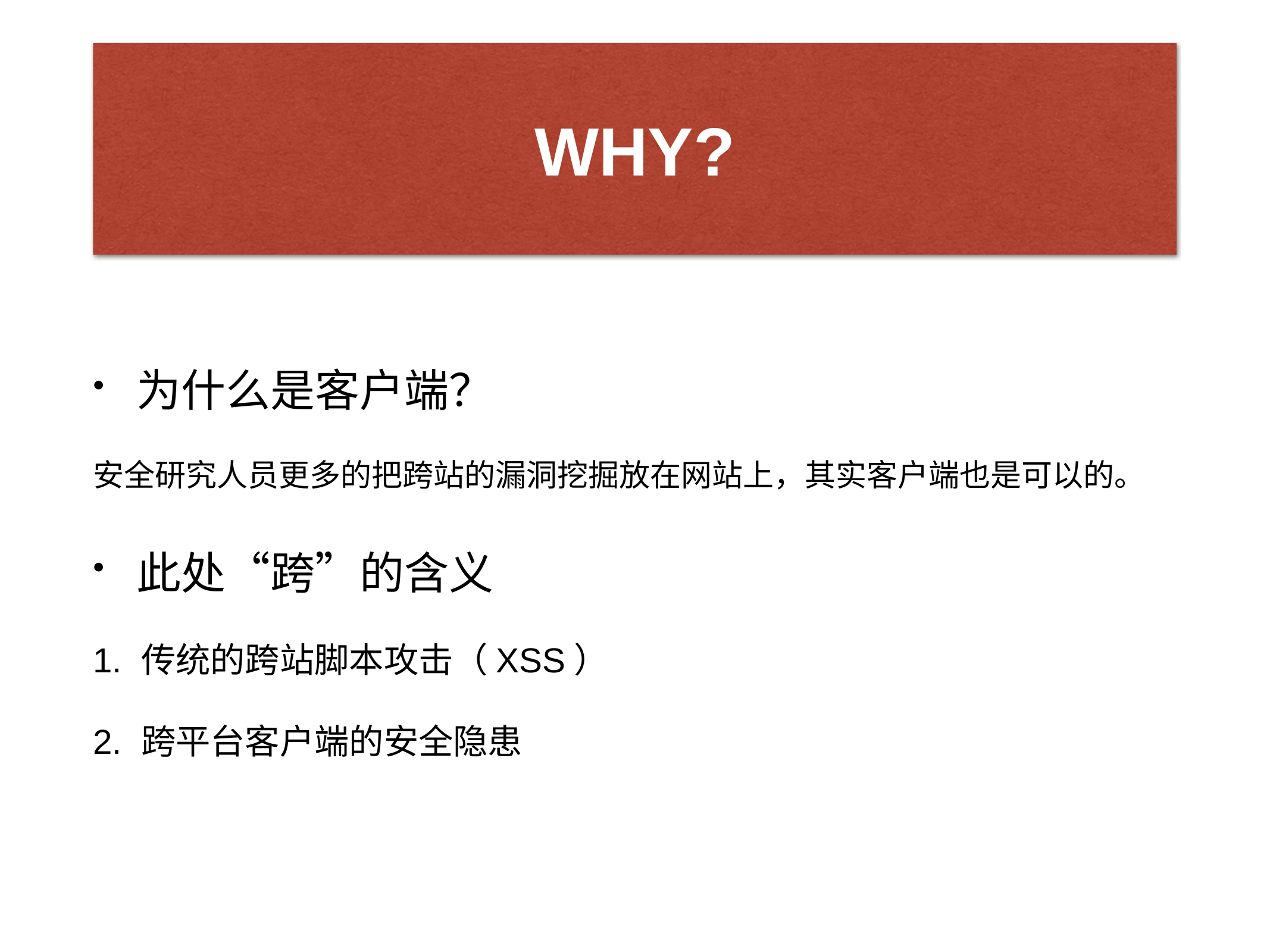

# WHY?
为什么是客户端？
安全研究人员更多的把跨站的漏洞挖掘放在网站上，其实客户端也是可以的。
此处“跨”的含义
传统的跨站脚本攻击（XSS）
跨平台客户端的安全隐患